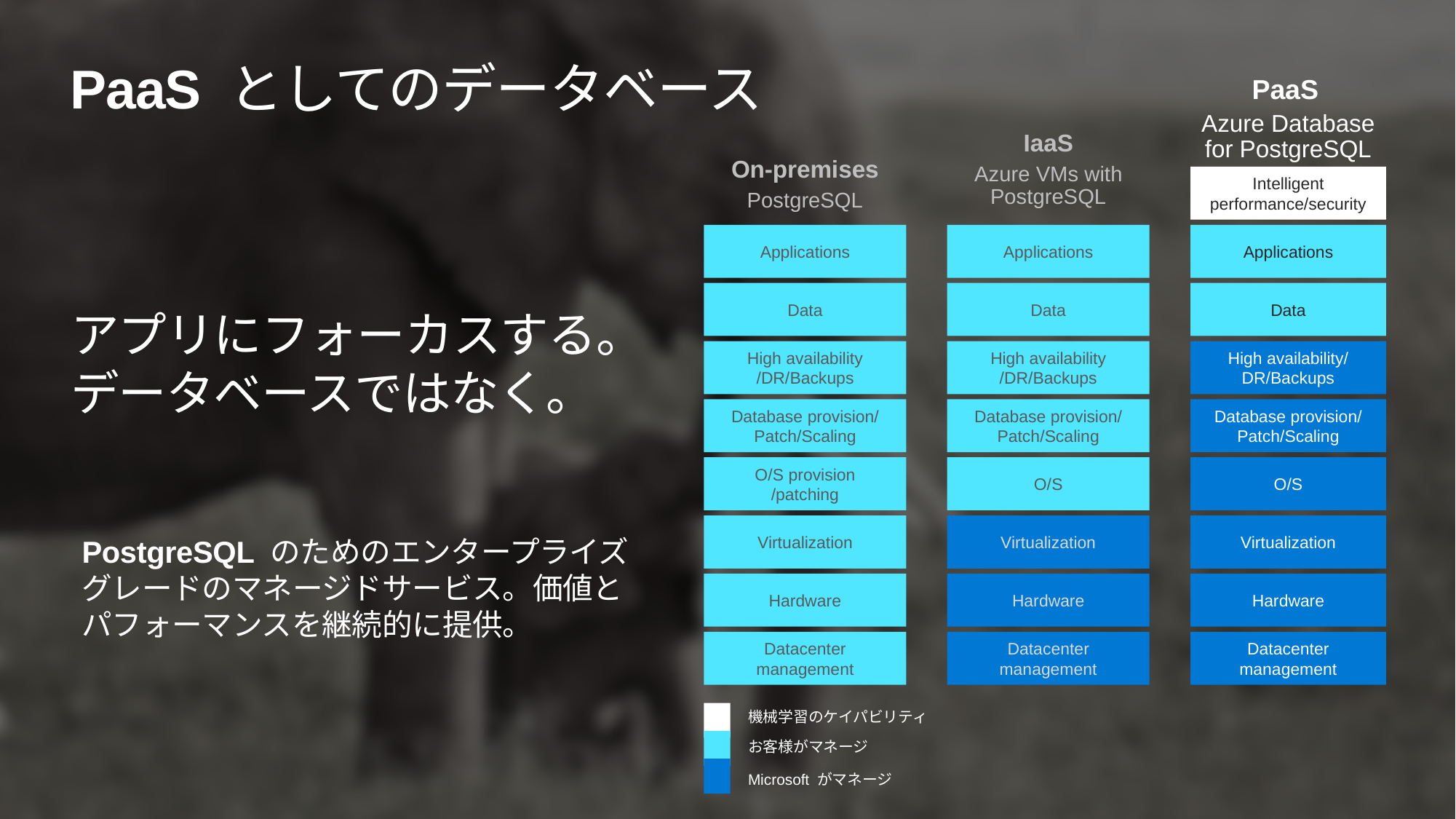

# PaaS としてのデータベース
PaaS
Azure Database for PostgreSQL
IaaS
Azure VMs with PostgreSQL
On-premises
PostgreSQL
Intelligent performance/security
Applications
Applications
Applications
Data
Data
Data
High availability /DR/Backups
High availability /DR/Backups
High availability/ DR/Backups
Database provision/ Patch/Scaling
Database provision/ Patch/Scaling
Database provision/ Patch/Scaling
O/S provision /patching
O/S
O/S
Virtualization
Virtualization
Virtualization
Hardware
Hardware
Hardware
Datacenter management
Datacenter management
Datacenter management
アプリにフォーカスする。データベースではなく。
PostgreSQL のためのエンタープライズグレードのマネージドサービス。価値とパフォーマンスを継続的に提供。
機械学習のケイパビリティ

お客様がマネージ

Microsoft がマネージ